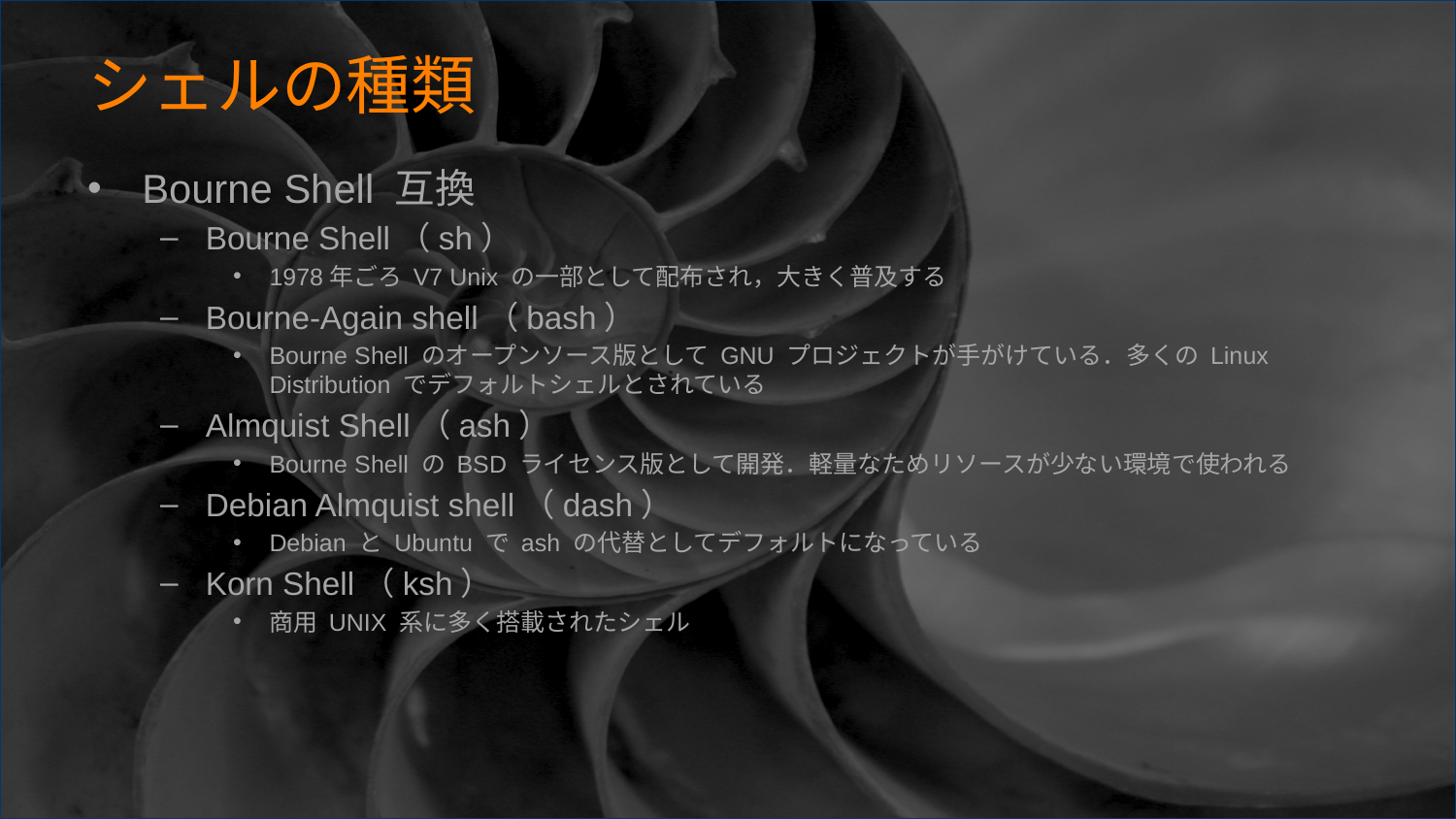

# シェルの種類
Bourne Shell 互換
Bourne Shell（sh）
1978年ごろ V7 Unix の一部として配布され，大きく普及する
Bourne-Again shell（bash）
Bourne Shell のオープンソース版として GNU プロジェクトが手がけている．多くの Linux Distribution でデフォルトシェルとされている
Almquist Shell（ash）
Bourne Shell の BSD ライセンス版として開発．軽量なためリソースが少ない環境で使われる
Debian Almquist shell（dash）
Debian と Ubuntu で ash の代替としてデフォルトになっている
Korn Shell（ksh）
商用 UNIX 系に多く搭載されたシェル